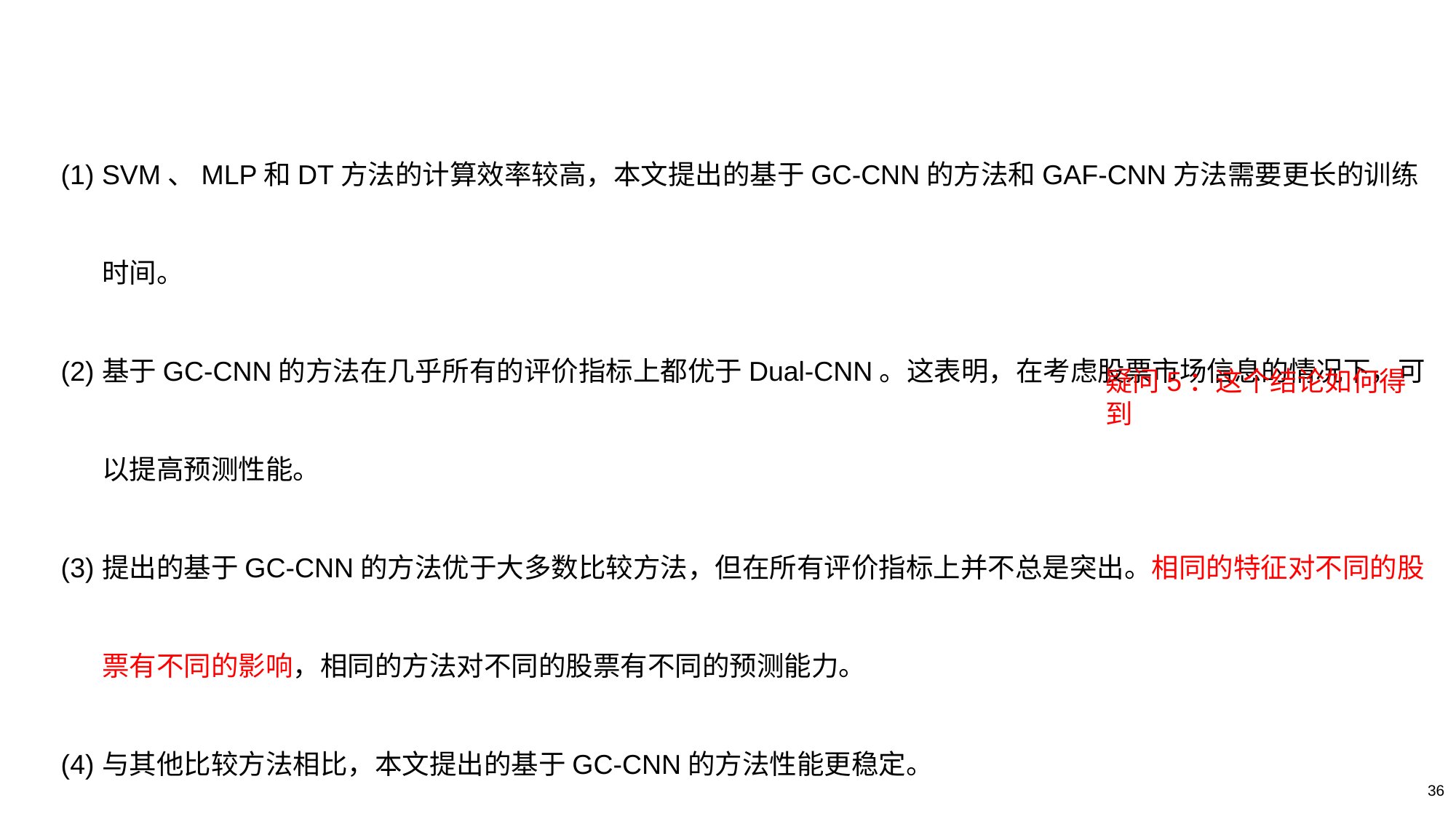

SVM、MLP和DT方法的计算效率较高，本文提出的基于GC-CNN的方法和GAF-CNN方法需要更长的训练时间。
基于GC-CNN的方法在几乎所有的评价指标上都优于Dual-CNN。这表明，在考虑股票市场信息的情况下，可以提高预测性能。
提出的基于GC-CNN的方法优于大多数比较方法，但在所有评价指标上并不总是突出。相同的特征对不同的股票有不同的影响，相同的方法对不同的股票有不同的预测能力。
与其他比较方法相比，本文提出的基于GC-CNN的方法性能更稳定。
疑问5：这个结论如何得到
36